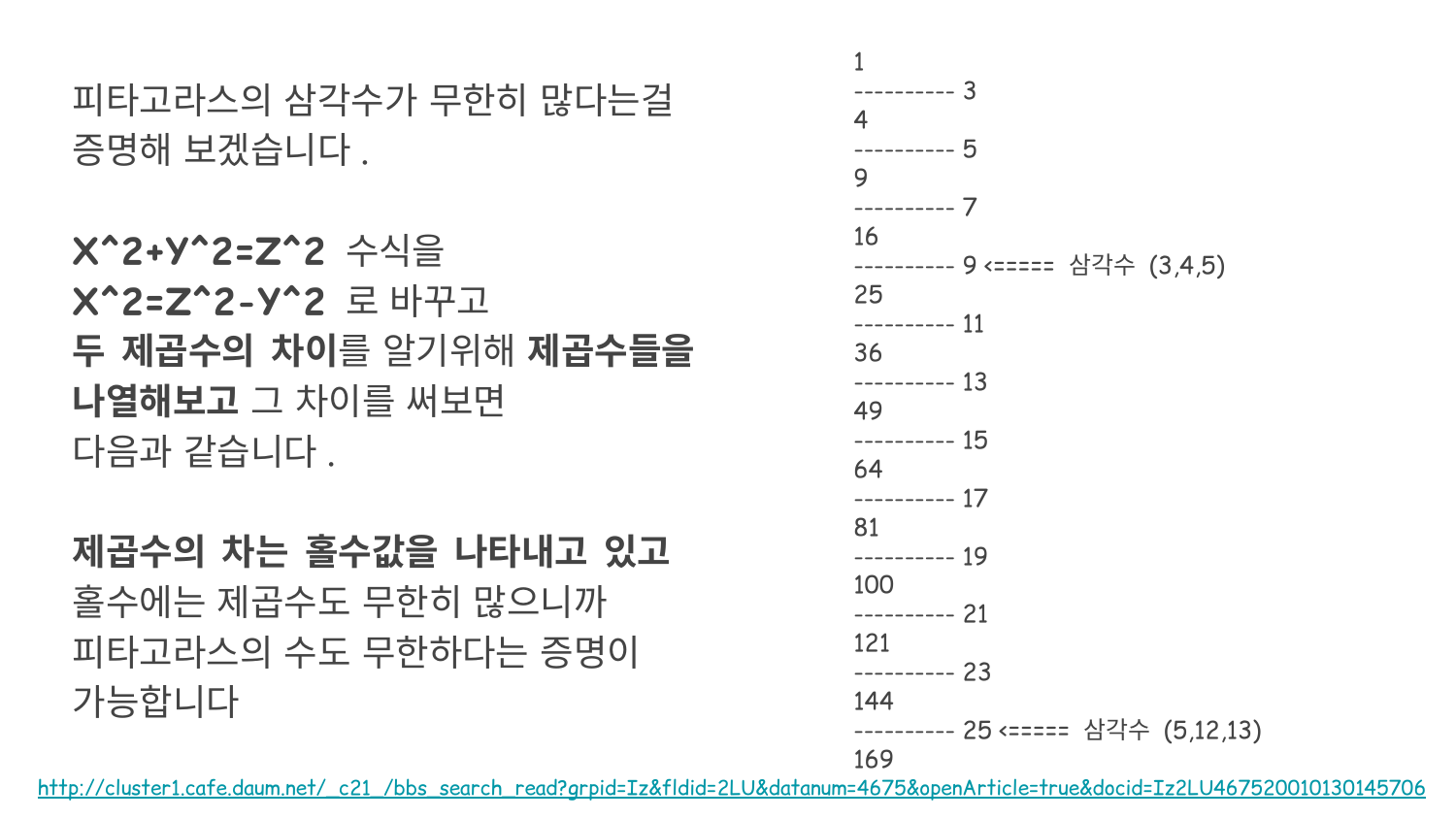

1
---------- 3
4
---------- 5
9
---------- 7
16
---------- 9 <===== 삼각수 (3,4,5)
25
---------- 11
36
---------- 13
49
---------- 15
64
---------- 17
81
---------- 19
100
---------- 21
121
---------- 23
144
---------- 25 <===== 삼각수 (5,12,13)
169

피타고라스의 삼각수가 무한히 많다는걸 증명해 보겠습니다.

X^2+Y^2=Z^2 수식을
X^2=Z^2-Y^2 로 바꾸고
두 제곱수의 차이를 알기위해 제곱수들을 나열해보고 그 차이를 써보면
다음과 같습니다.

제곱수의 차는 홀수값을 나타내고 있고
홀수에는 제곱수도 무한히 많으니까
피타고라스의 수도 무한하다는 증명이 가능합니다

http://cluster1.cafe.daum.net/_c21_/bbs_search_read?grpid=Iz&fldid=2LU&datanum=4675&openArticle=true&docid=Iz2LU467520010130145706